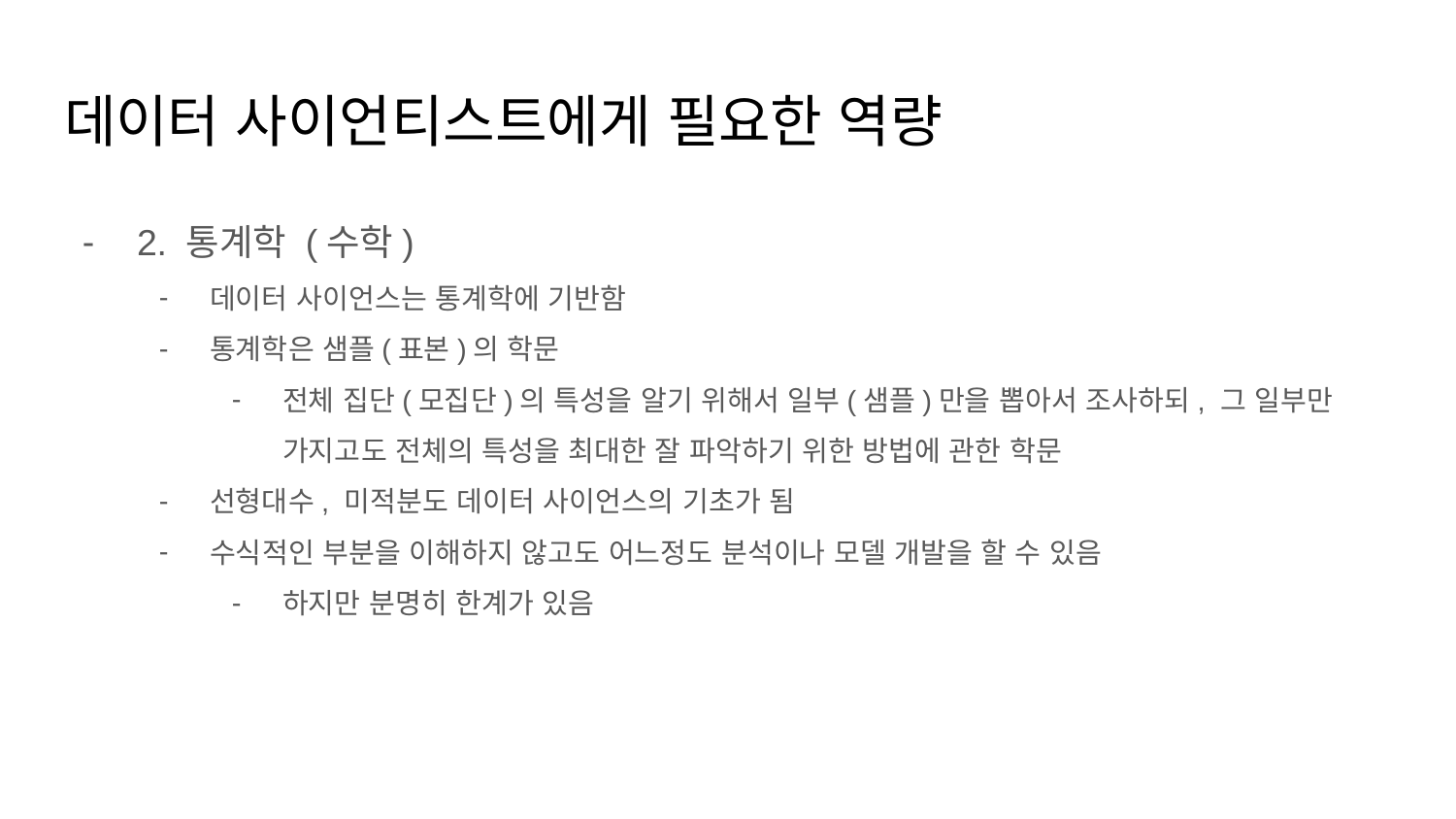

# 데이터 사이언티스트에게 필요한 역량
2. 통계학 (수학)
데이터 사이언스는 통계학에 기반함
통계학은 샘플(표본)의 학문
전체 집단(모집단)의 특성을 알기 위해서 일부(샘플)만을 뽑아서 조사하되, 그 일부만 가지고도 전체의 특성을 최대한 잘 파악하기 위한 방법에 관한 학문
선형대수, 미적분도 데이터 사이언스의 기초가 됨
수식적인 부분을 이해하지 않고도 어느정도 분석이나 모델 개발을 할 수 있음
하지만 분명히 한계가 있음